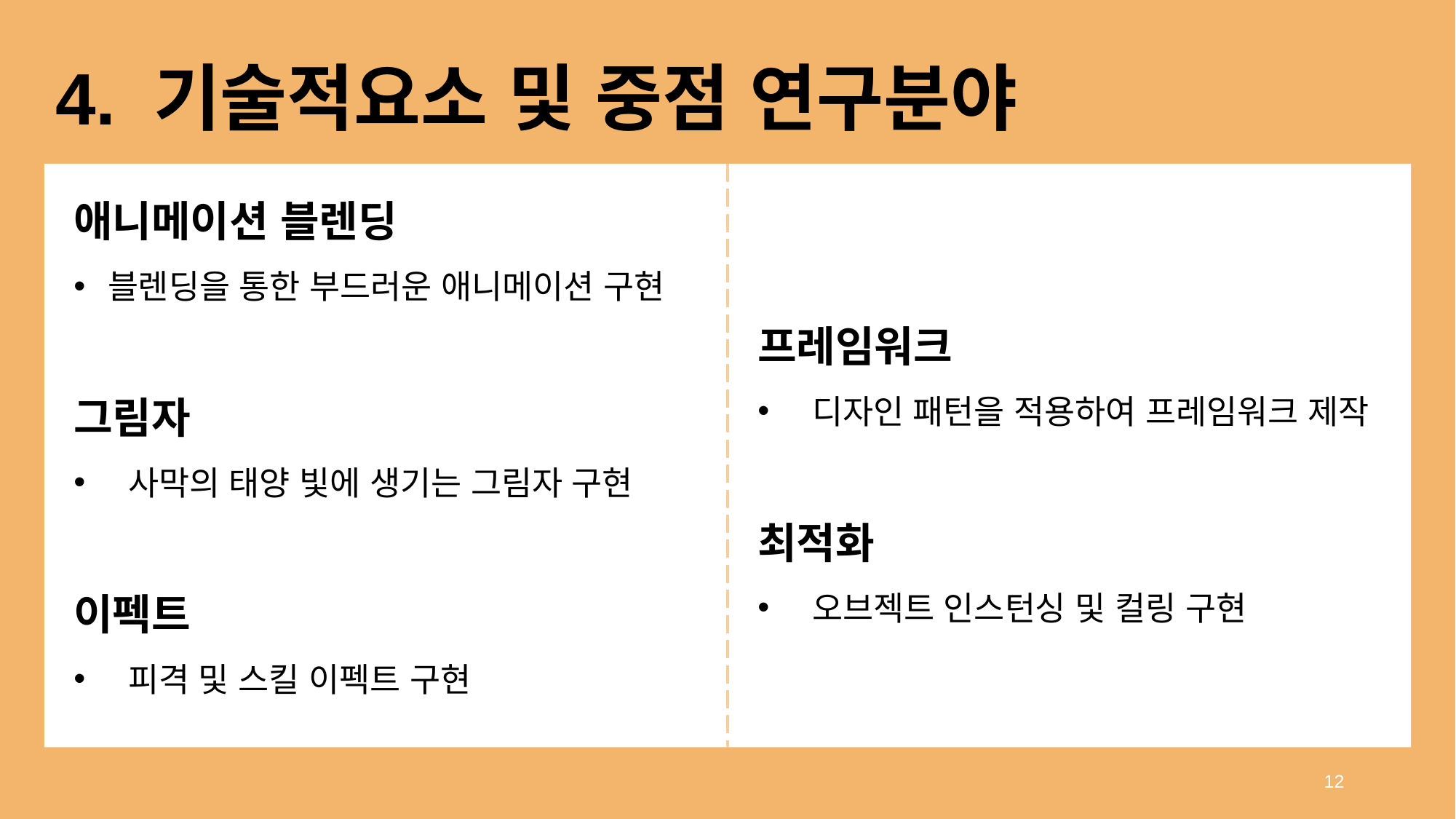

4. 기술적요소 및 중점 연구분야

애니메이션 블렌딩
블렌딩을 통한 부드러운 애니메이션 구현

그림자
사막의 태양 빛에 생기는 그림자 구현

이펙트
피격 및 스킬 이펙트 구현

프레임워크
디자인 패턴을 적용하여 프레임워크 제작

최적화
오브젝트 인스턴싱 및 컬링 구현
12